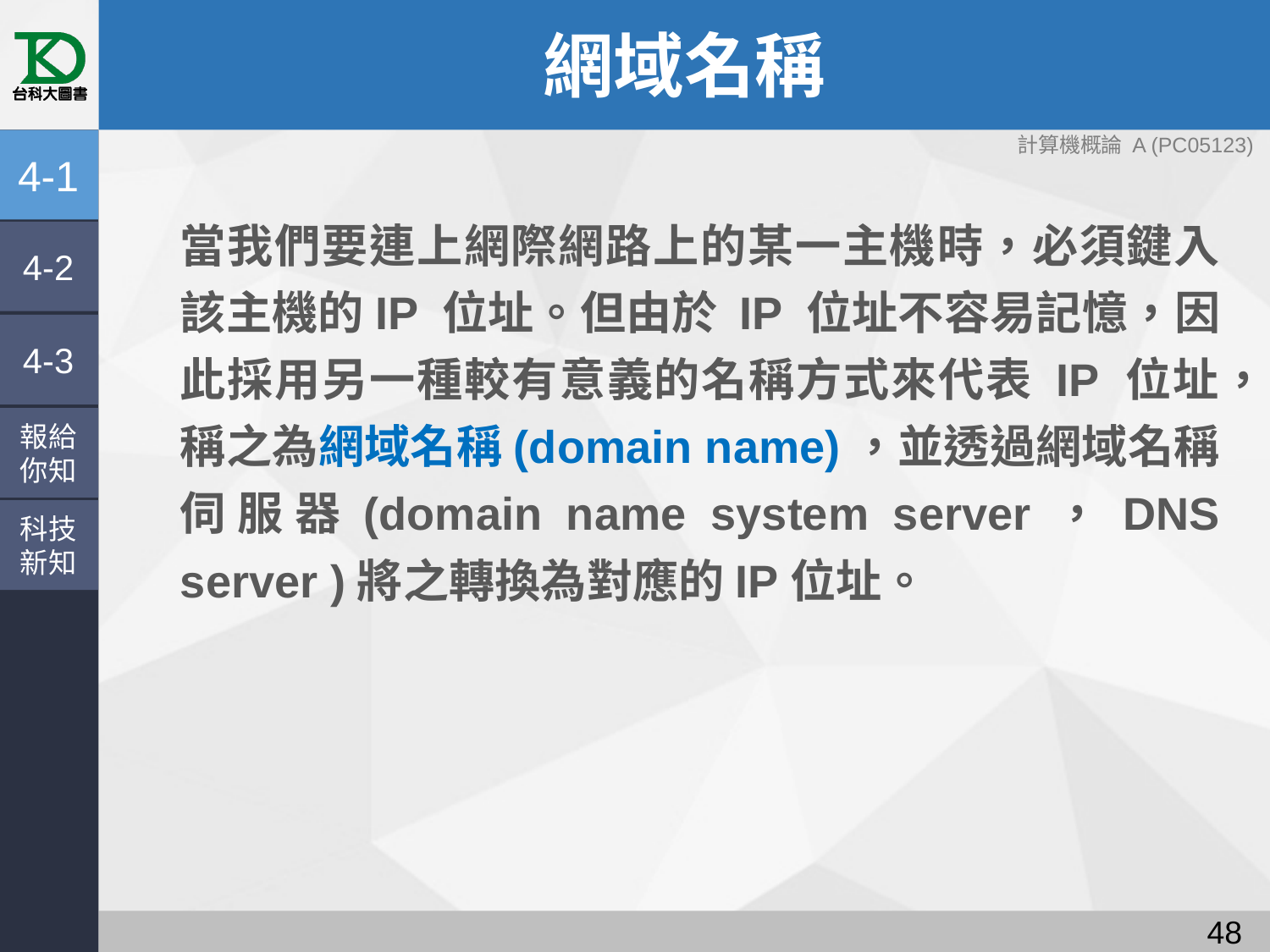

# 網域名稱
4-1
當我們要連上網際網路上的某一主機時，必須鍵入該主機的IP 位址。但由於 IP 位址不容易記憶，因此採用另一種較有意義的名稱方式來代表 IP 位址，稱之為網域名稱(domain name)，並透過網域名稱伺服器(domain name system server，DNS server )將之轉換為對應的IP位址。
4-2
4-3
報給
你知
科技
新知
48